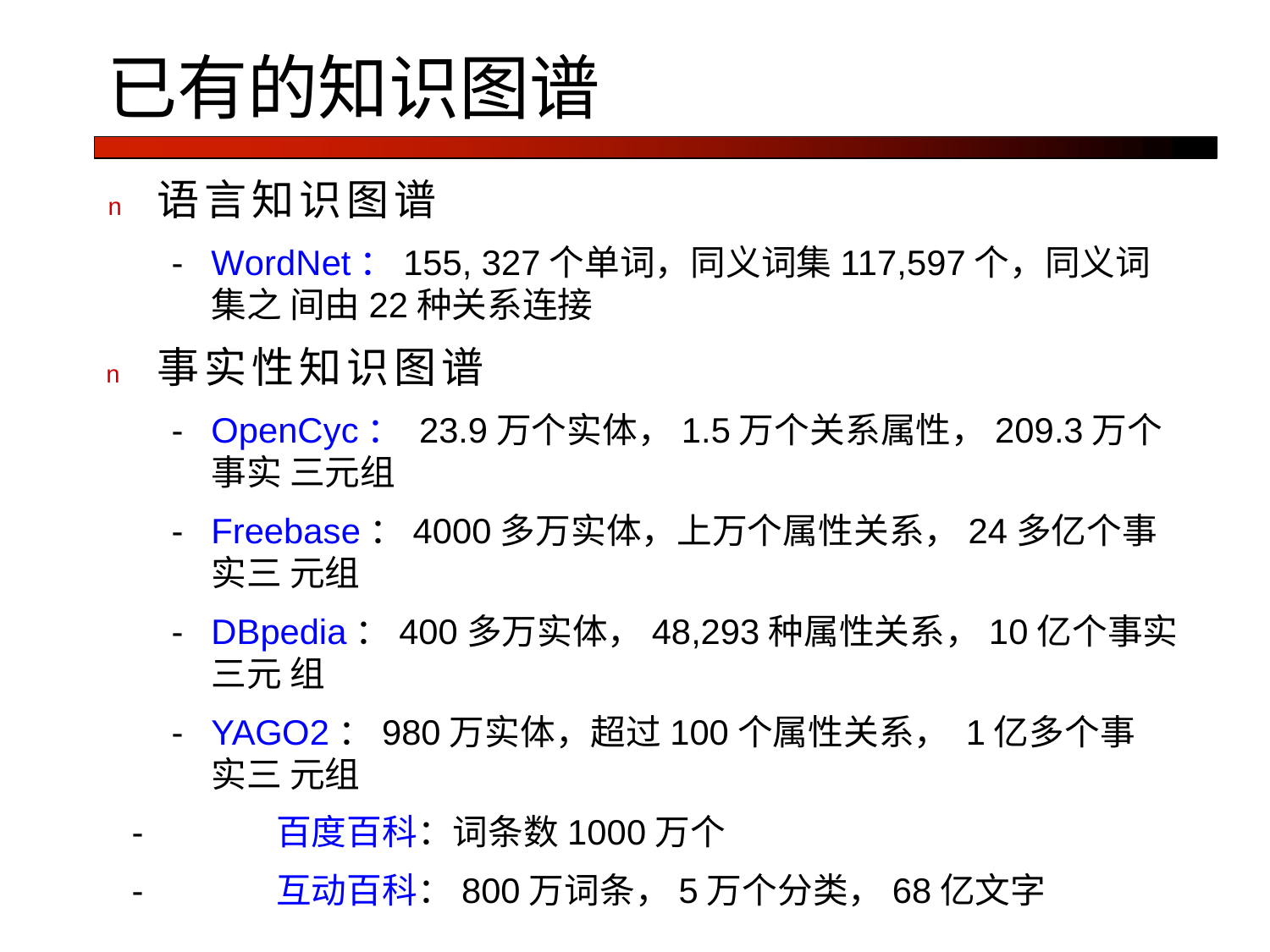

# 已有的知识图谱

n	语言知识图谱

-	WordNet：155, 327个单词，同义词集117,597个，同义词集之 间由22种关系连接

n	事实性知识图谱

-	OpenCyc： 23.9万个实体，1.5万个关系属性，209.3万个事实 三元组

-	Freebase：4000多万实体，上万个属性关系，24多亿个事实三 元组

-	DBpedia：400多万实体，48,293种属性关系，10亿个事实三元 组

-	YAGO2	：980万实体，超过100个属性关系， 1亿多个事实三 元组

-	百度百科：词条数1000万个

-	互动百科：800万词条，5万个分类，68亿文字